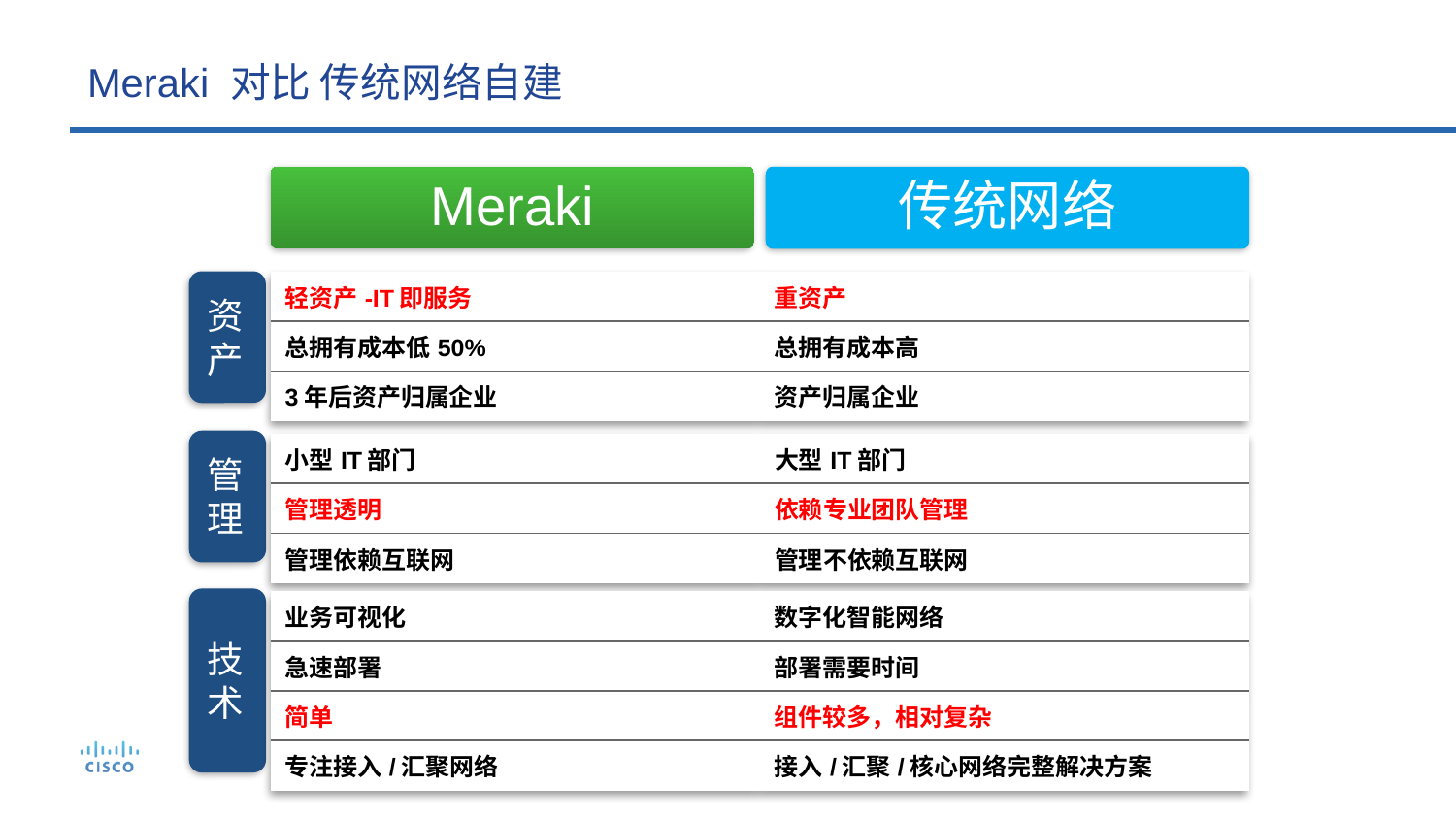

# Meraki 对比 传统网络自建
Meraki
传统网络
资产
管理
技术
| 轻资产-IT即服务 | 重资产 |
| --- | --- |
| 总拥有成本低50% | 总拥有成本高 |
| 3年后资产归属企业 | 资产归属企业 |
| 小型IT部门 | 大型IT部门 |
| --- | --- |
| 管理透明 | 依赖专业团队管理 |
| 管理依赖互联网 | 管理不依赖互联网 |
| 业务可视化 | 数字化智能网络 |
| --- | --- |
| 急速部署 | 部署需要时间 |
| 简单 | 组件较多，相对复杂 |
| 专注接入/汇聚网络 | 接入/汇聚/核心网络完整解决方案 |